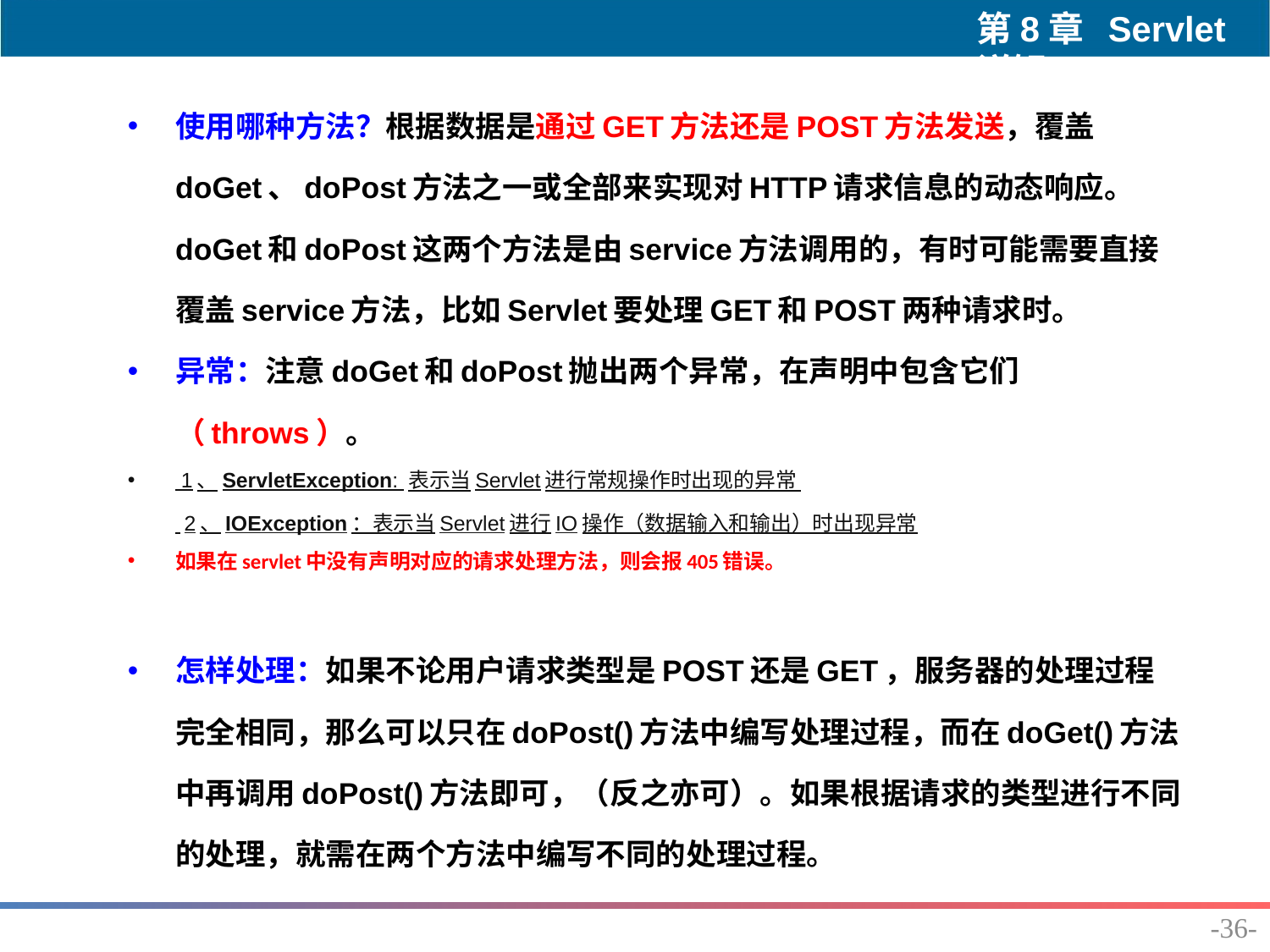

使用哪种方法？根据数据是通过GET方法还是POST方法发送，覆盖doGet、doPost方法之一或全部来实现对HTTP请求信息的动态响应。 doGet和doPost这两个方法是由service方法调用的，有时可能需要直接覆盖service方法，比如Servlet要处理GET和POST两种请求时。
异常：注意doGet和doPost抛出两个异常，在声明中包含它们 （throws）。
 1、ServletException: 表示当Servlet进行常规操作时出现的异常
 2、IOException：表示当Servlet进行IO操作（数据输入和输出）时出现异常
如果在servlet中没有声明对应的请求处理方法，则会报405错误。

怎样处理：如果不论用户请求类型是POST还是GET，服务器的处理过程完全相同，那么可以只在doPost()方法中编写处理过程，而在doGet()方法中再调用doPost()方法即可，（反之亦可）。如果根据请求的类型进行不同的处理，就需在两个方法中编写不同的处理过程。

-36-